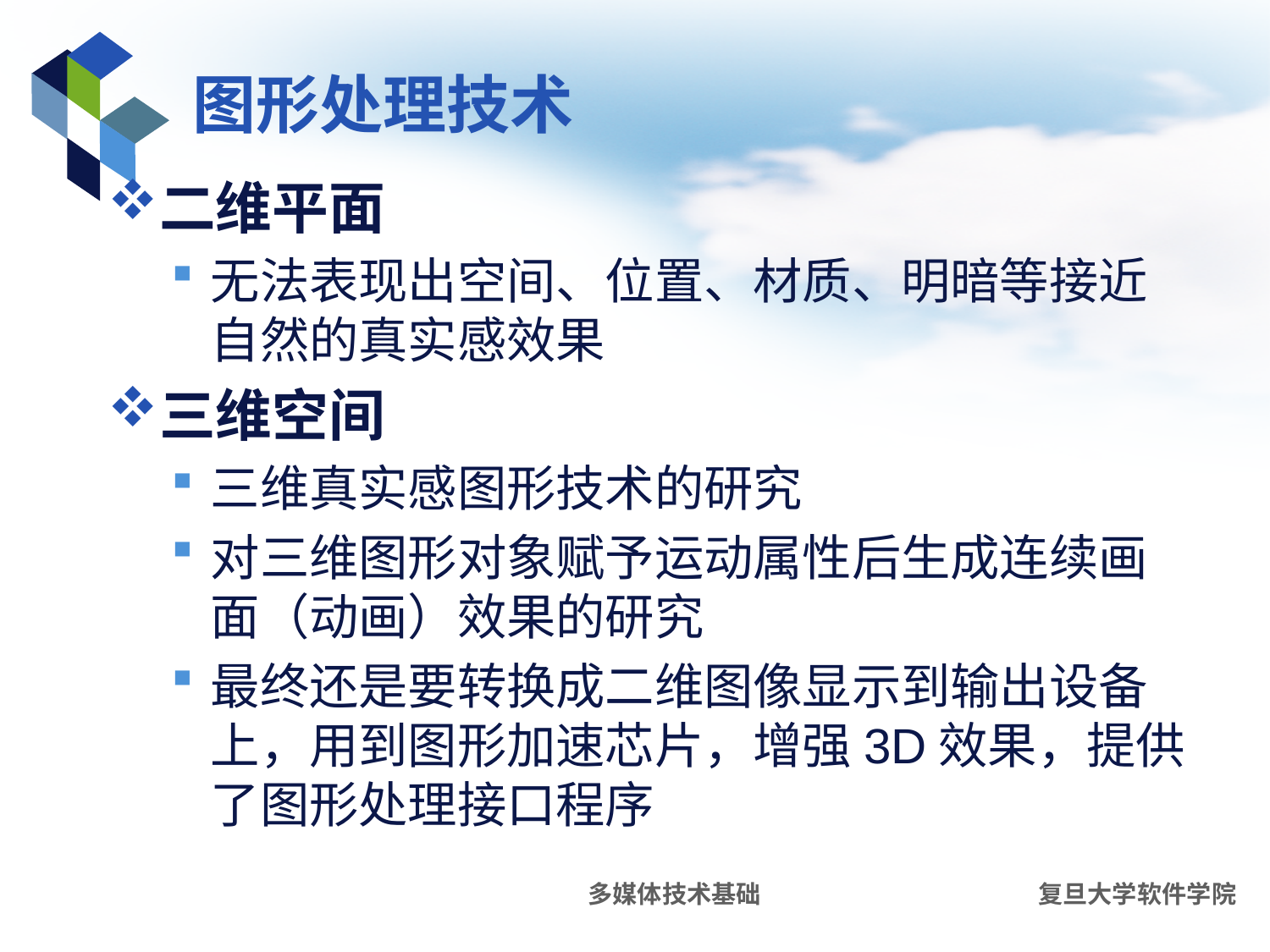

# 图形处理技术
二维平面
无法表现出空间、位置、材质、明暗等接近自然的真实感效果
三维空间
三维真实感图形技术的研究
对三维图形对象赋予运动属性后生成连续画面（动画）效果的研究
最终还是要转换成二维图像显示到输出设备上，用到图形加速芯片，增强3D效果，提供了图形处理接口程序
多媒体技术基础